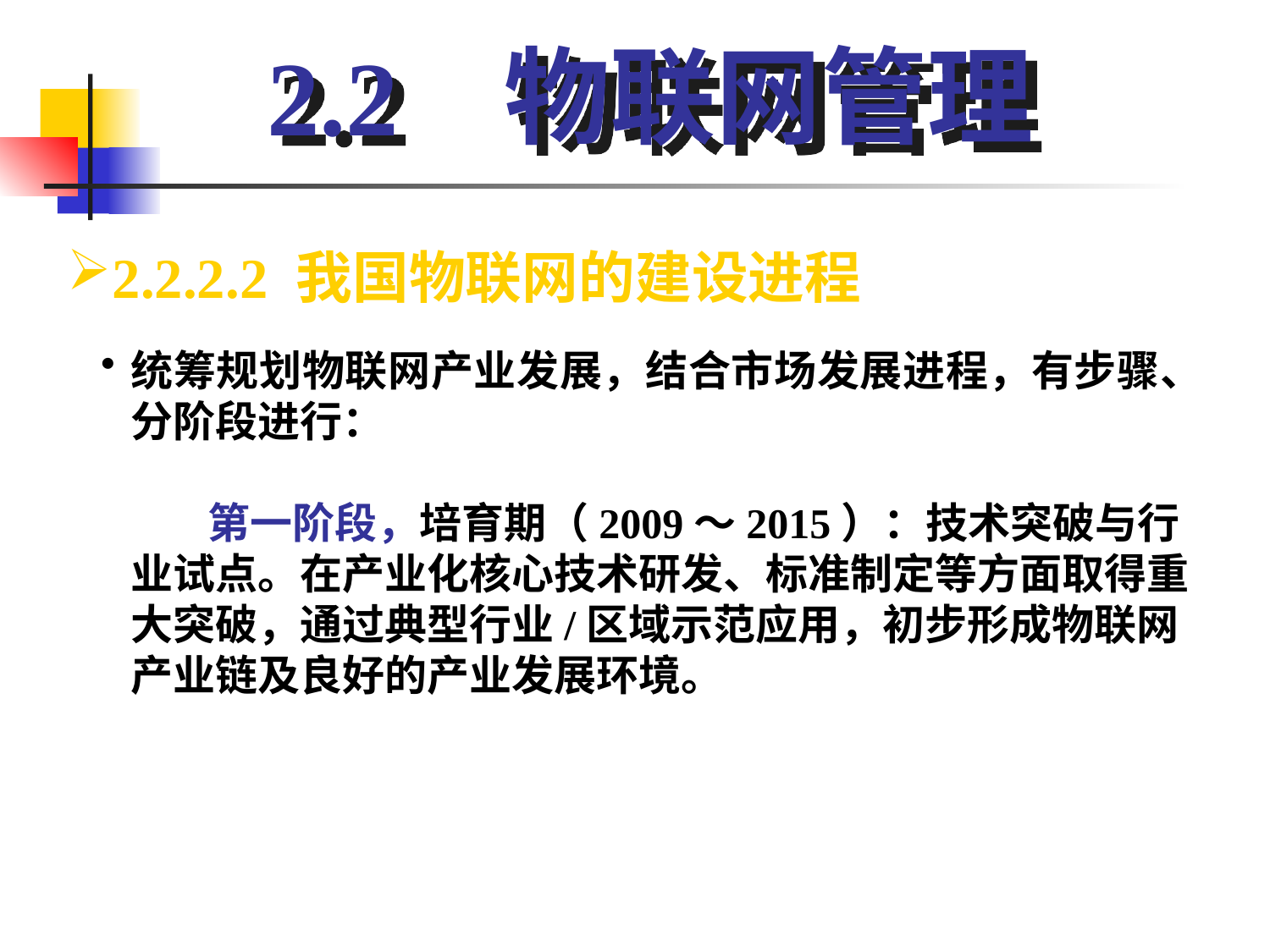

2.2   物联网管理
2.2.2.2 我国物联网的建设进程

统筹规划物联网产业发展，结合市场发展进程，有步骤、分阶段进行：

       第一阶段，培育期（2009～2015）：技术突破与行业试点。在产业化核心技术研发、标准制定等方面取得重大突破，通过典型行业/区域示范应用，初步形成物联网产业链及良好的产业发展环境。